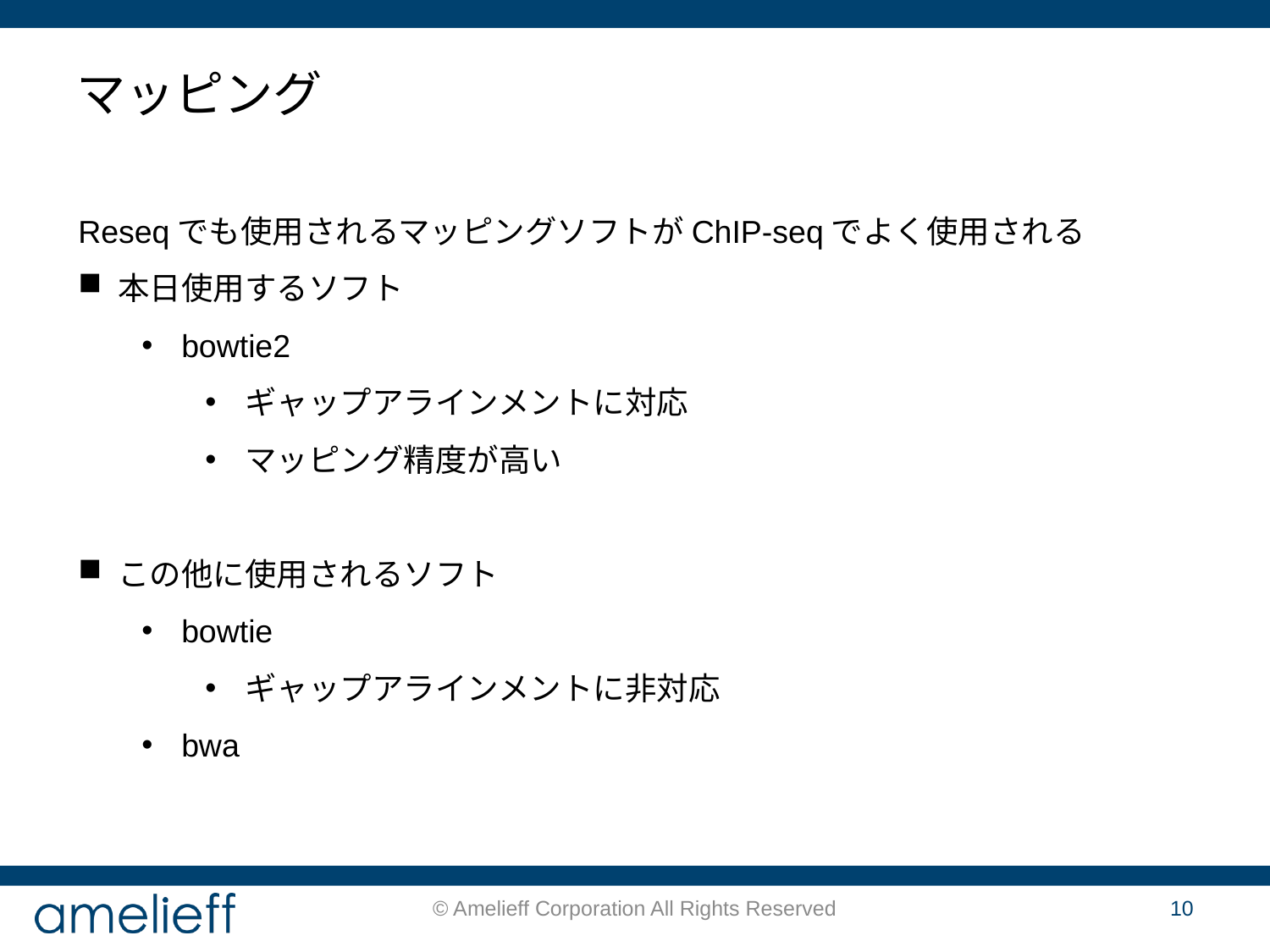

# マッピング
Reseqでも使用されるマッピングソフトがChIP-seqでよく使用される
本日使用するソフト
bowtie2
ギャップアラインメントに対応
マッピング精度が高い

この他に使用されるソフト
bowtie
ギャップアラインメントに非対応
bwa
© Amelieff Corporation All Rights Reserved
10